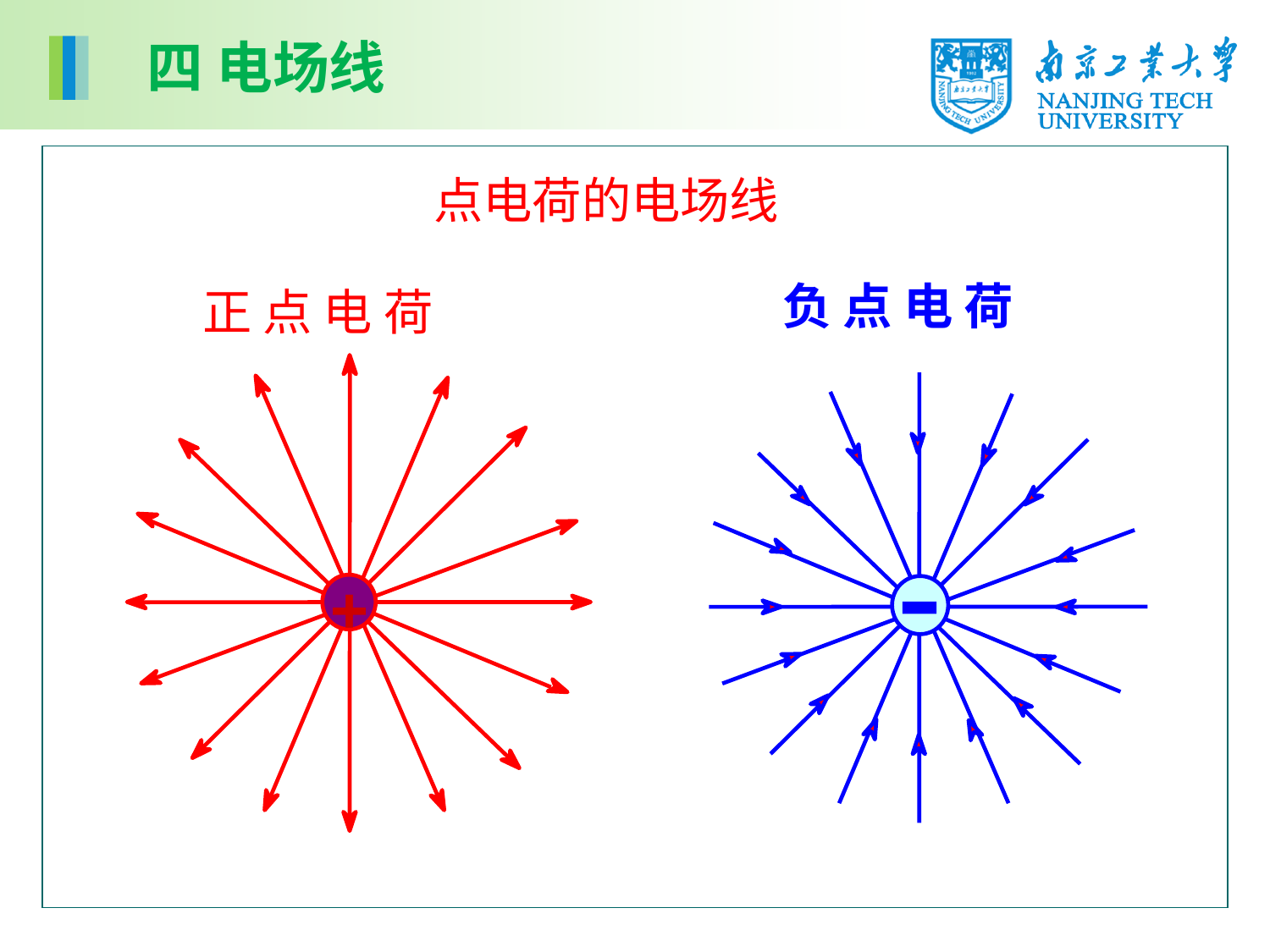

四 电场线

点电荷的电场线

正 点 电 荷

+

负 点 电 荷